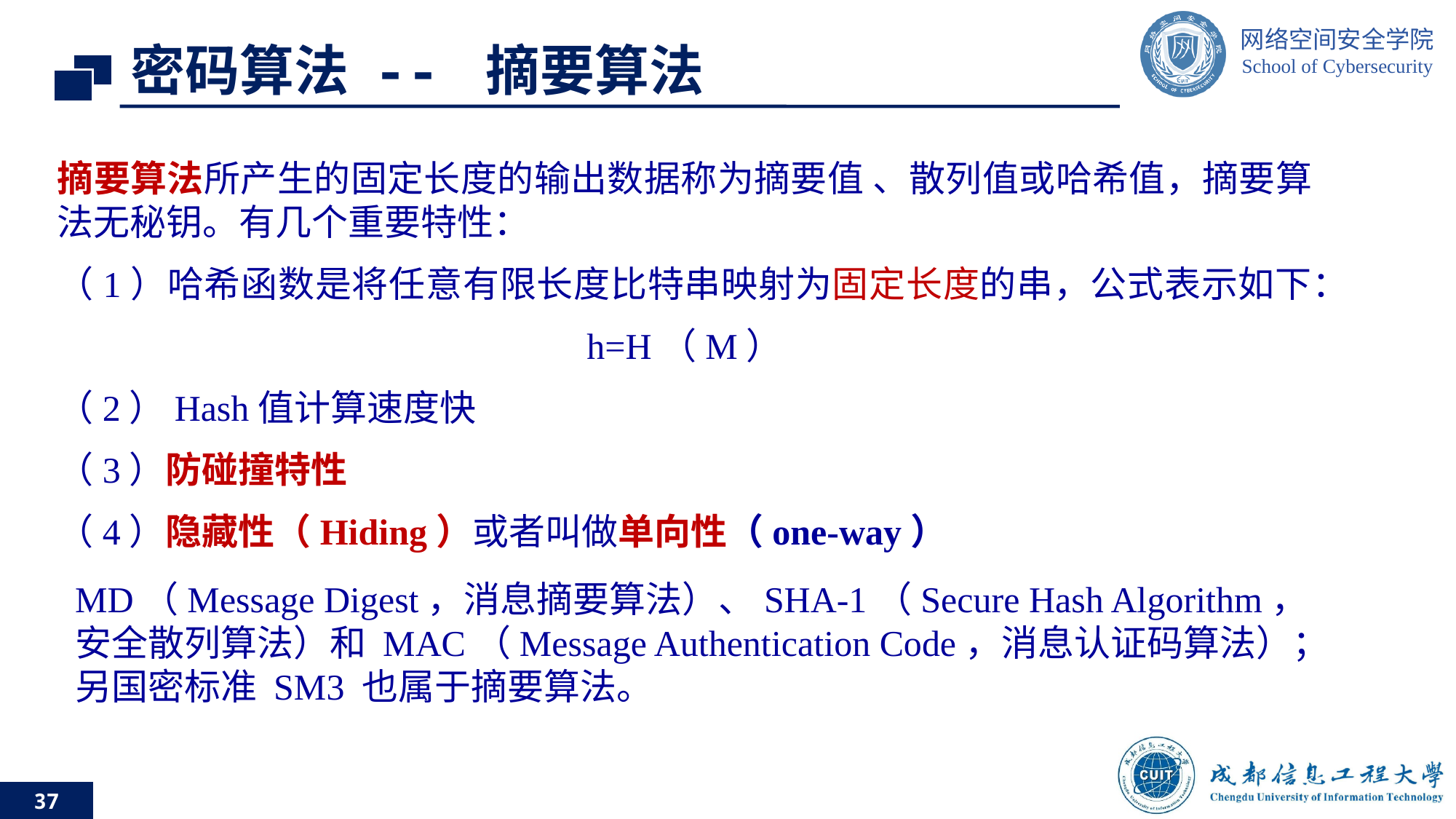

# 密码算法 -- 摘要算法
摘要算法所产生的固定长度的输出数据称为摘要值 、散列值或哈希值，摘要算法无秘钥。有几个重要特性：
（1）哈希函数是将任意有限长度比特串映射为固定长度的串，公式表示如下：
h=H（M）
（2）Hash值计算速度快
（3）防碰撞特性
（4）隐藏性（Hiding）或者叫做单向性（one-way）

MD（Message Digest，消息摘要算法）、SHA-1（Secure Hash Algorithm，安全散列算法）和 MAC（Message Authentication Code，消息认证码算法）；另国密标准 SM3 也属于摘要算法。
37